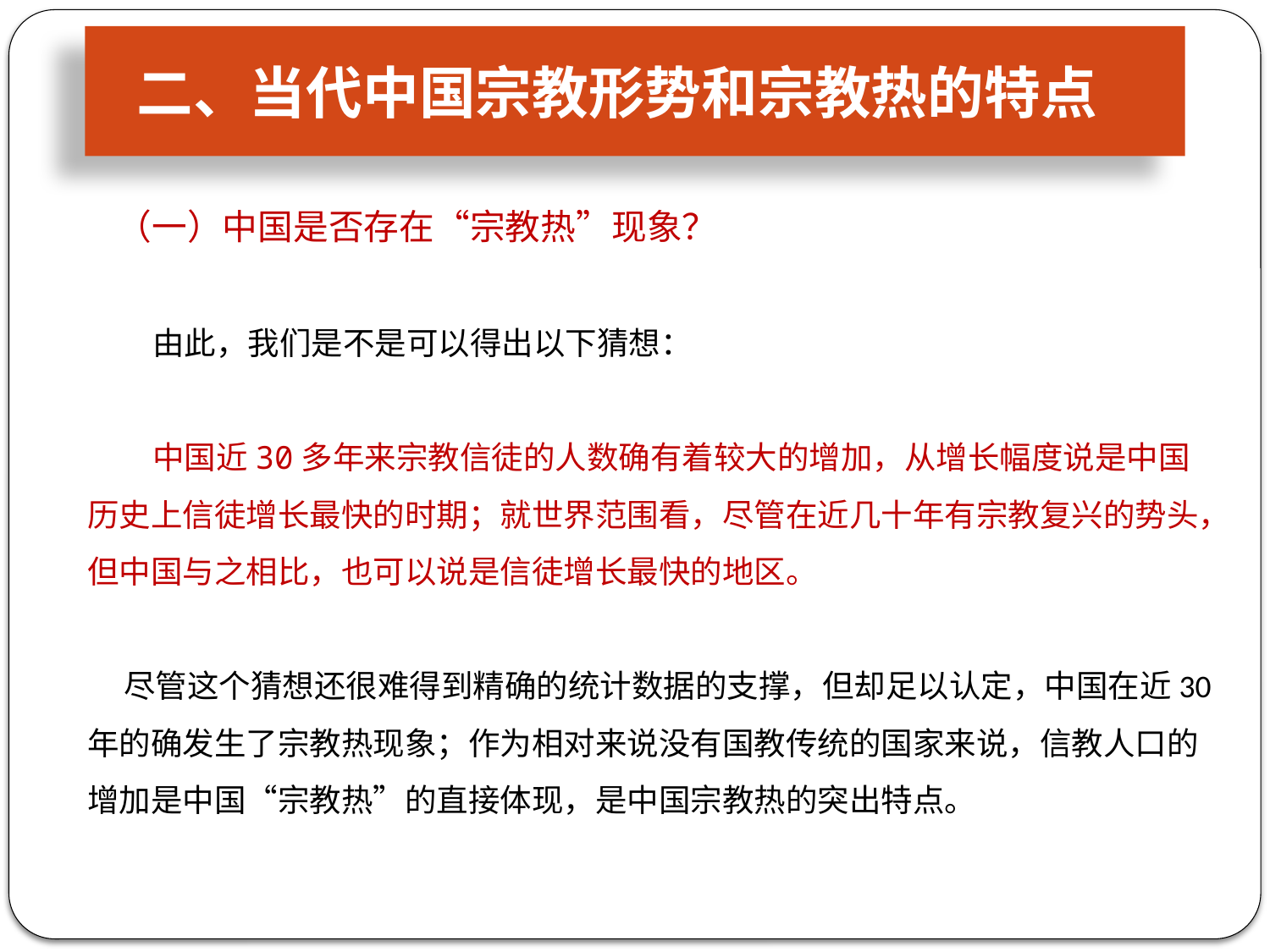

二、当代中国宗教形势和宗教热的特点
   （一）中国是否存在“宗教热”现象？

        由此，我们是不是可以得出以下猜想：

        中国近30多年来宗教信徒的人数确有着较大的增加，从增长幅度说是中国历史上信徒增长最快的时期；就世界范围看，尽管在近几十年有宗教复兴的势头，但中国与之相比，也可以说是信徒增长最快的地区。

    尽管这个猜想还很难得到精确的统计数据的支撑，但却足以认定，中国在近30年的确发生了宗教热现象；作为相对来说没有国教传统的国家来说，信教人口的增加是中国“宗教热”的直接体现，是中国宗教热的突出特点。